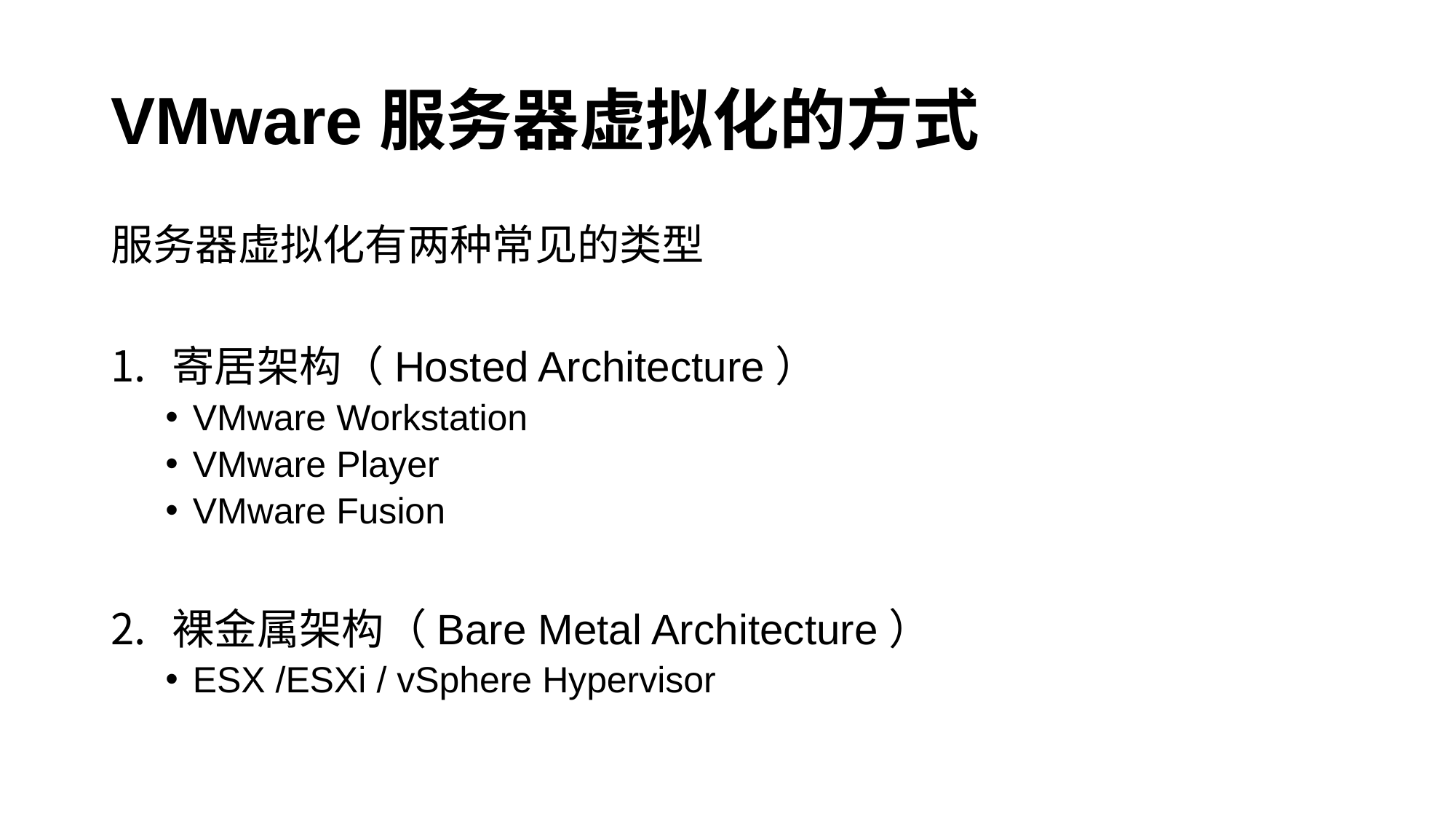

# VMware服务器虚拟化的方式
服务器虚拟化有两种常见的类型

寄居架构（Hosted Architecture）
VMware Workstation
VMware Player
VMware Fusion

裸金属架构（Bare Metal Architecture）
ESX /ESXi / vSphere Hypervisor